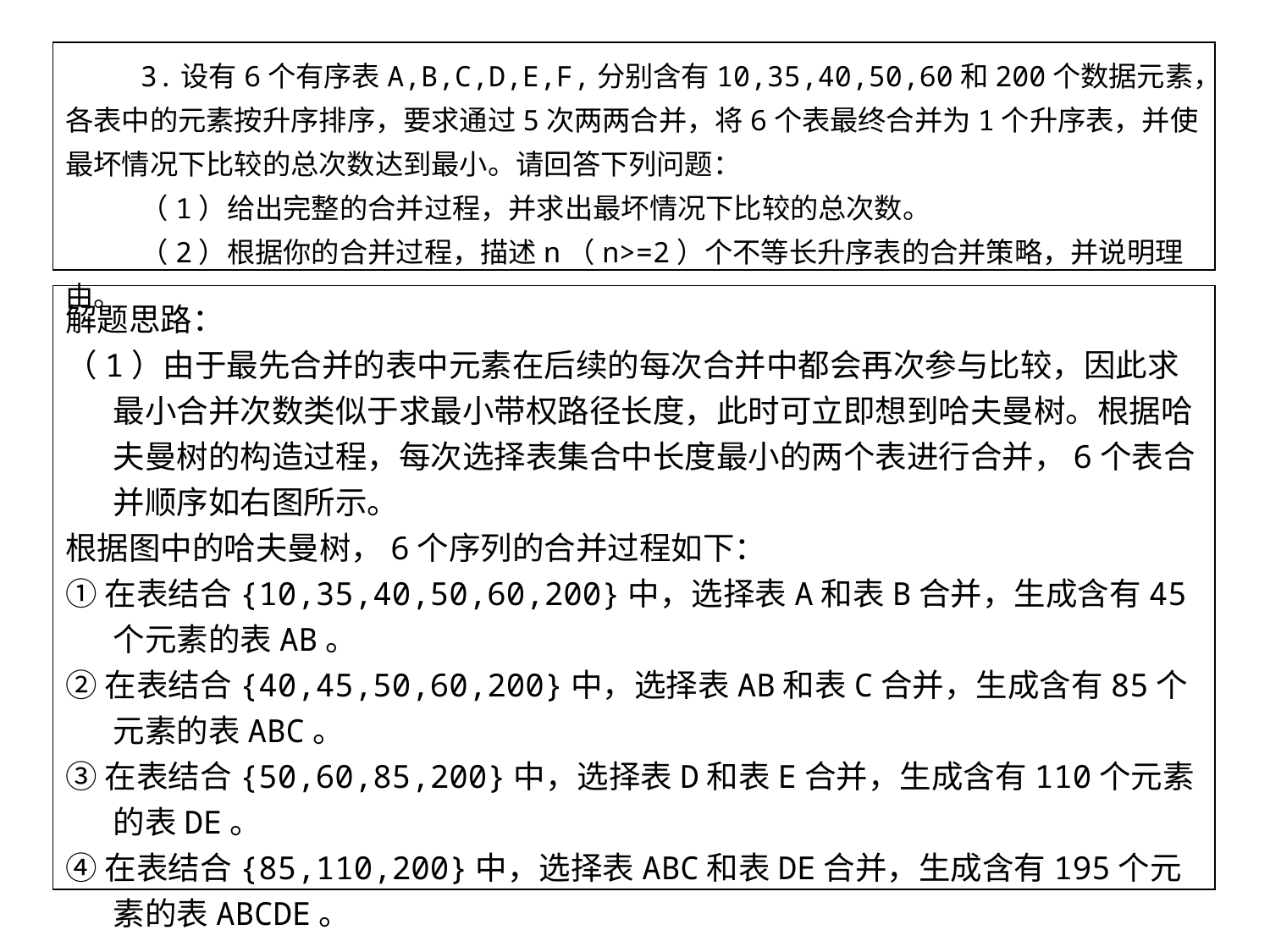

3.设有6个有序表A,B,C,D,E,F,分别含有10,35,40,50,60和200个数据元素，各表中的元素按升序排序，要求通过5次两两合并，将6个表最终合并为1个升序表，并使最坏情况下比较的总次数达到最小。请回答下列问题：
（1）给出完整的合并过程，并求出最坏情况下比较的总次数。
（2）根据你的合并过程，描述n（n>=2）个不等长升序表的合并策略，并说明理由。
解题思路：
（1）由于最先合并的表中元素在后续的每次合并中都会再次参与比较，因此求最小合并次数类似于求最小带权路径长度，此时可立即想到哈夫曼树。根据哈夫曼树的构造过程，每次选择表集合中长度最小的两个表进行合并，6个表合并顺序如右图所示。
根据图中的哈夫曼树，6个序列的合并过程如下：
①在表结合{10,35,40,50,60,200}中，选择表A和表B合并，生成含有45个元素的表AB。
②在表结合{40,45,50,60,200}中，选择表AB和表C合并，生成含有85个元素的表ABC。
③在表结合{50,60,85,200}中，选择表D和表E合并，生成含有110个元素的表DE。
④在表结合{85,110,200}中，选择表ABC和表DE合并，生成含有195个元素的表ABCDE。